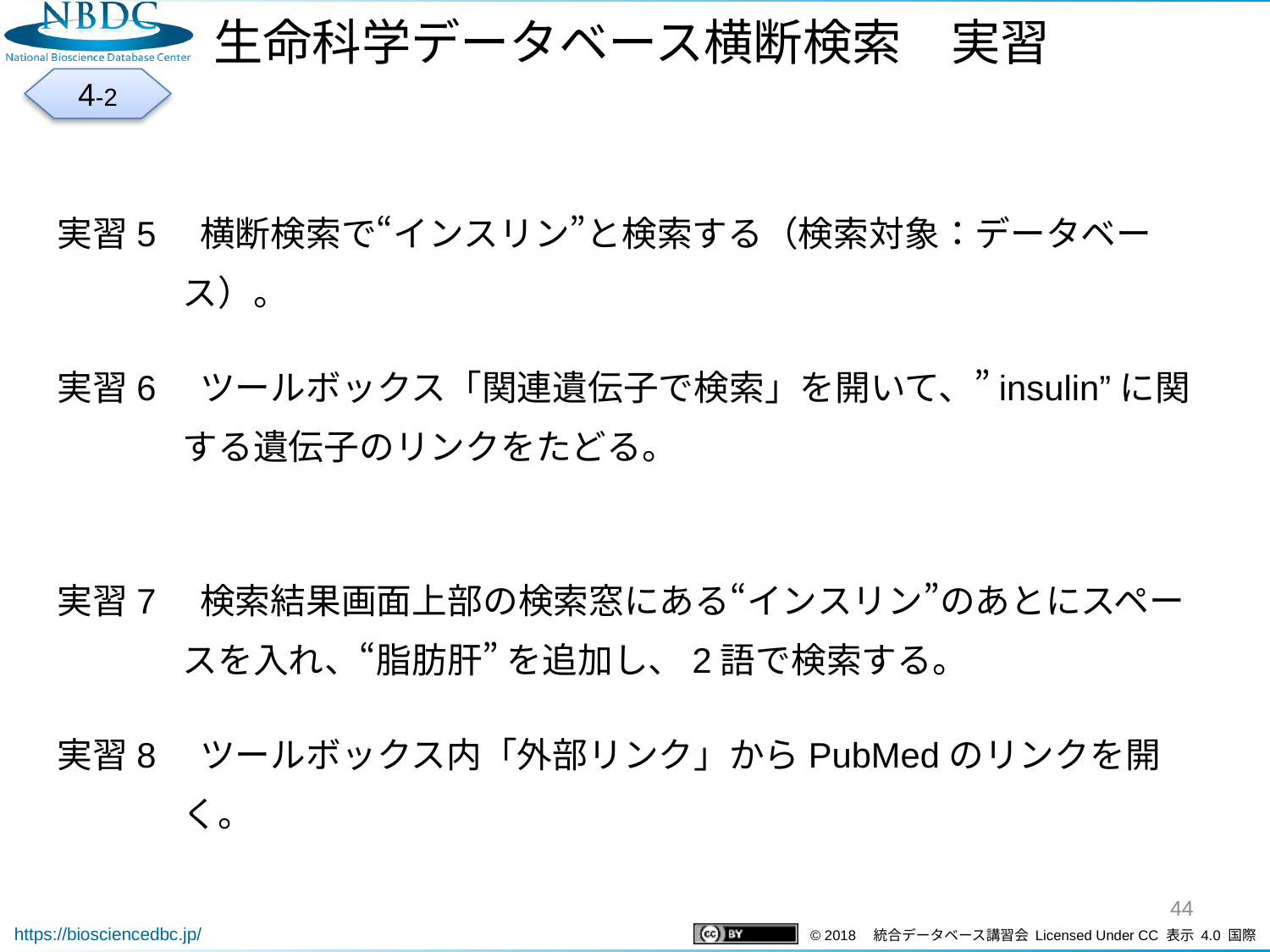

生命科学データベース横断検索　実習
4-2
実習5　横断検索で“インスリン”と検索する（検索対象：データベース）。

実習6　ツールボックス「関連遺伝子で検索」を開いて、”insulin”に関する遺伝子のリンクをたどる。

実習7　検索結果画面上部の検索窓にある“インスリン”のあとにスペースを入れ、“脂肪肝” を追加し、2語で検索する。

実習8　ツールボックス内「外部リンク」からPubMedのリンクを開く。
44